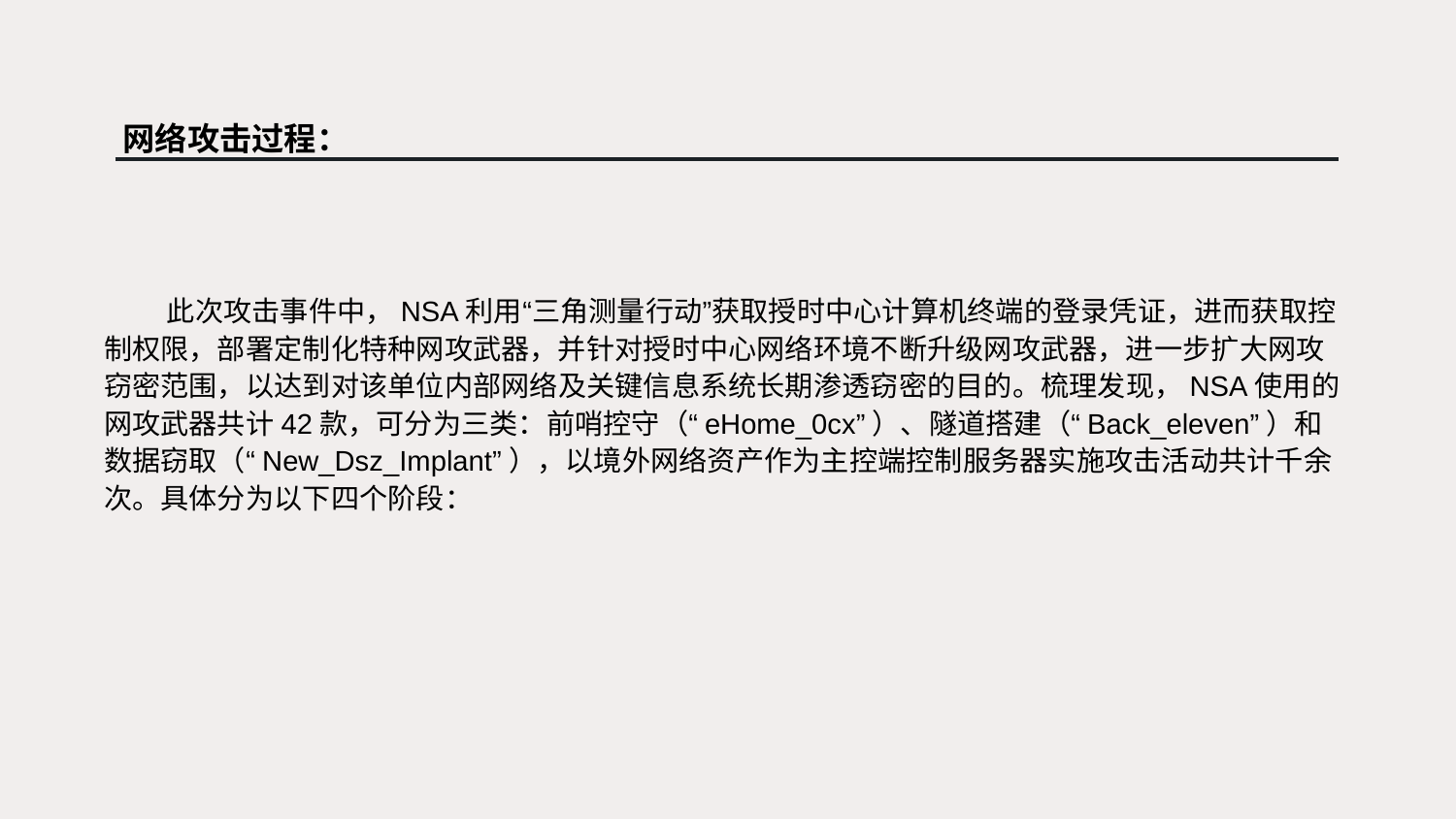

网络攻击过程：

       此次攻击事件中，NSA利用“三角测量行动”获取授时中心计算机终端的登录凭证，进而获取控制权限，部署定制化特种网攻武器，并针对授时中心网络环境不断升级网攻武器，进一步扩大网攻窃密范围，以达到对该单位内部网络及关键信息系统长期渗透窃密的目的。梳理发现，NSA使用的网攻武器共计42款，可分为三类：前哨控守（“eHome_0cx”）、隧道搭建（“Back_eleven”）和数据窃取（“New_Dsz_Implant”），以境外网络资产作为主控端控制服务器实施攻击活动共计千余次。具体分为以下四个阶段：